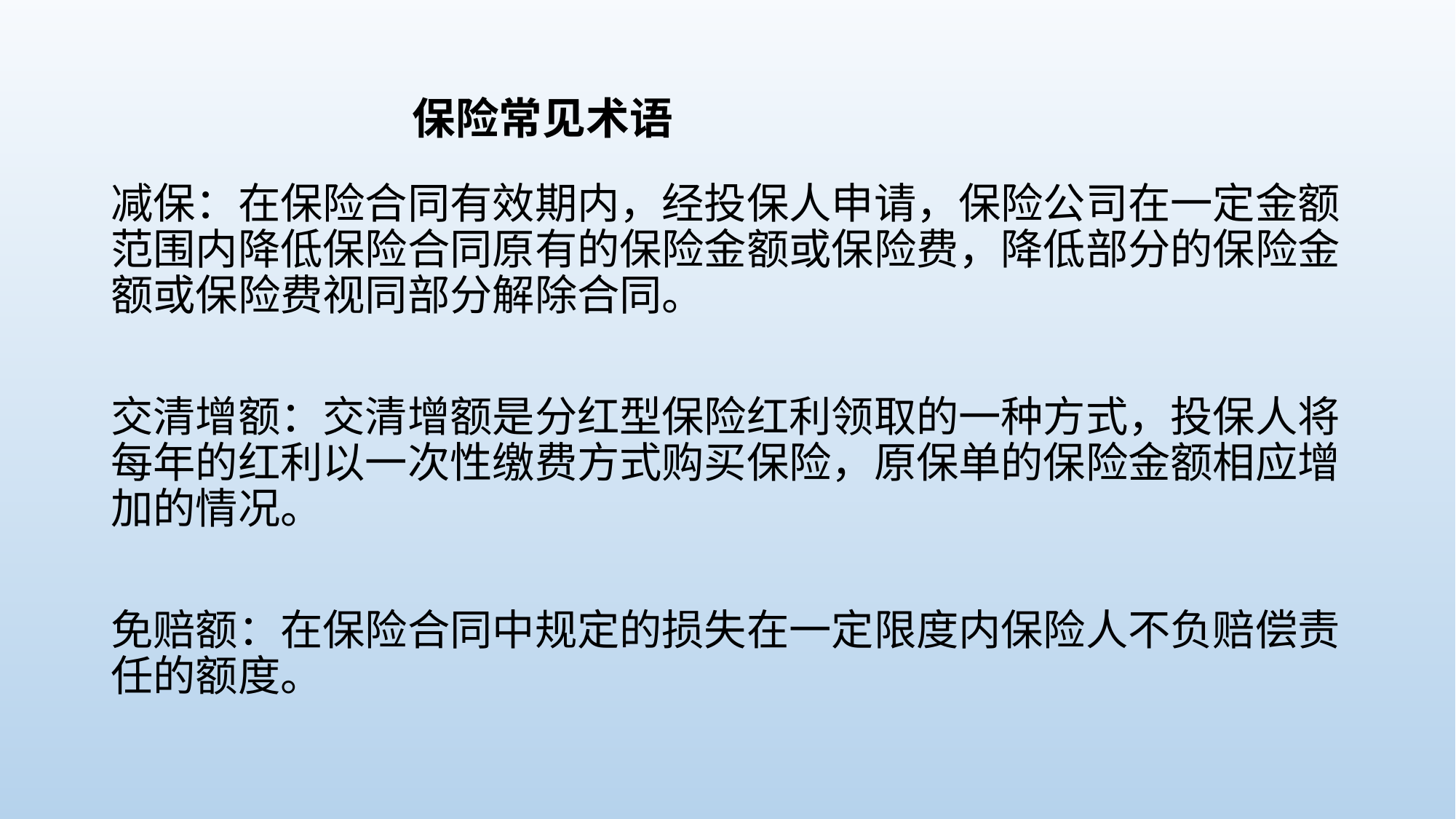

# 保险常见术语
减保：在保险合同有效期内，经投保人申请，保险公司在一定金额范围内降低保险合同原有的保险金额或保险费，降低部分的保险金额或保险费视同部分解除合同。

交清增额：交清增额是分红型保险红利领取的一种方式，投保人将每年的红利以一次性缴费方式购买保险，原保单的保险金额相应增加的情况。

免赔额：在保险合同中规定的损失在一定限度内保险人不负赔偿责任的额度。